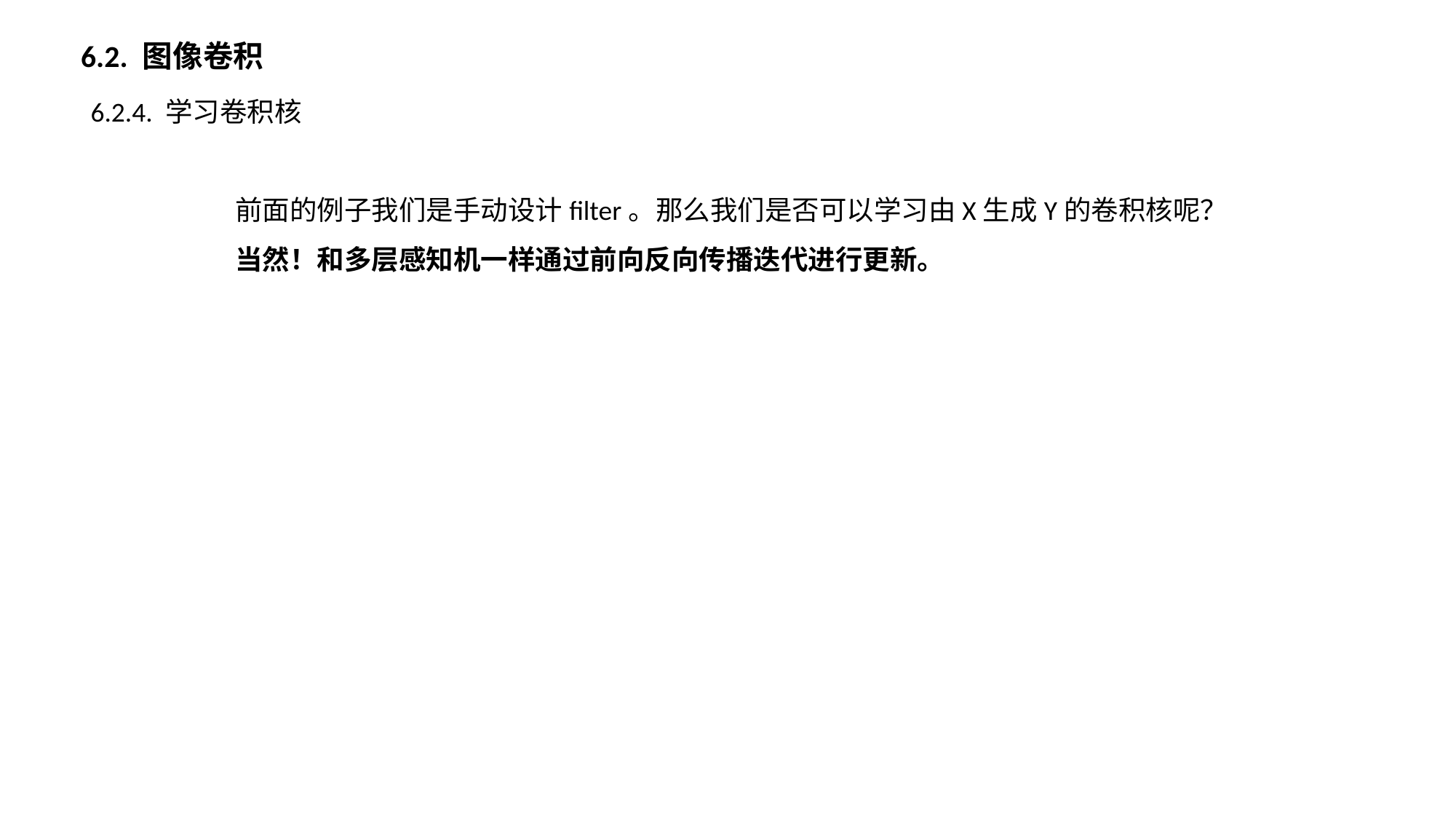

6.2. 图像卷积
6.2.4. 学习卷积核
前面的例子我们是手动设计filter。那么我们是否可以学习由X生成Y的卷积核呢？
当然！和多层感知机一样通过前向反向传播迭代进行更新。